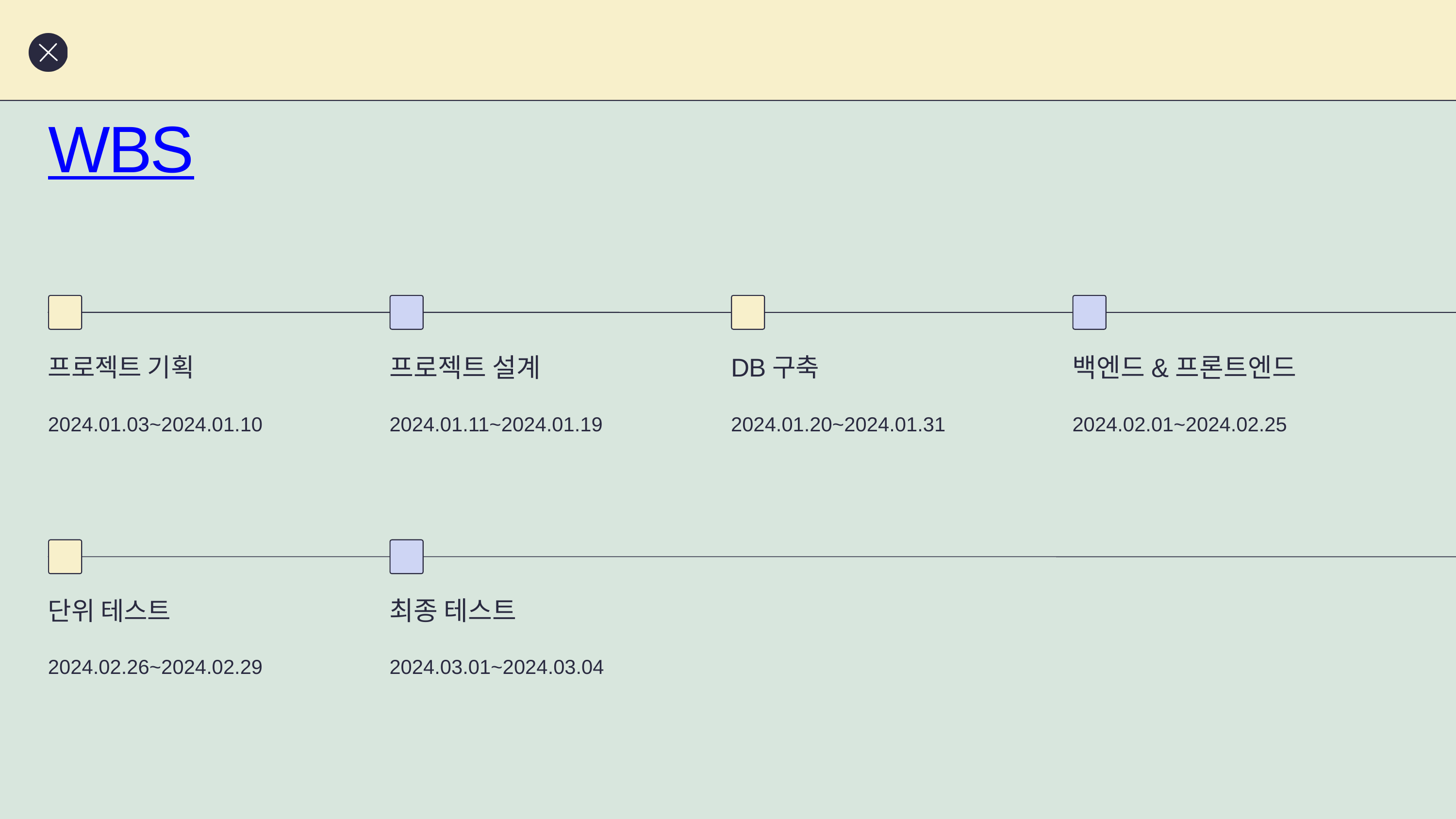

WBS

프로젝트 설계
백엔드&프론트엔드
프로젝트 기획
DB구축
2024.01.03~2024.01.10
2024.01.20~2024.01.31
2024.01.11~2024.01.19
2024.02.01~2024.02.25

최종 테스트
단위 테스트
2024.02.26~2024.02.29
2024.03.01~2024.03.04